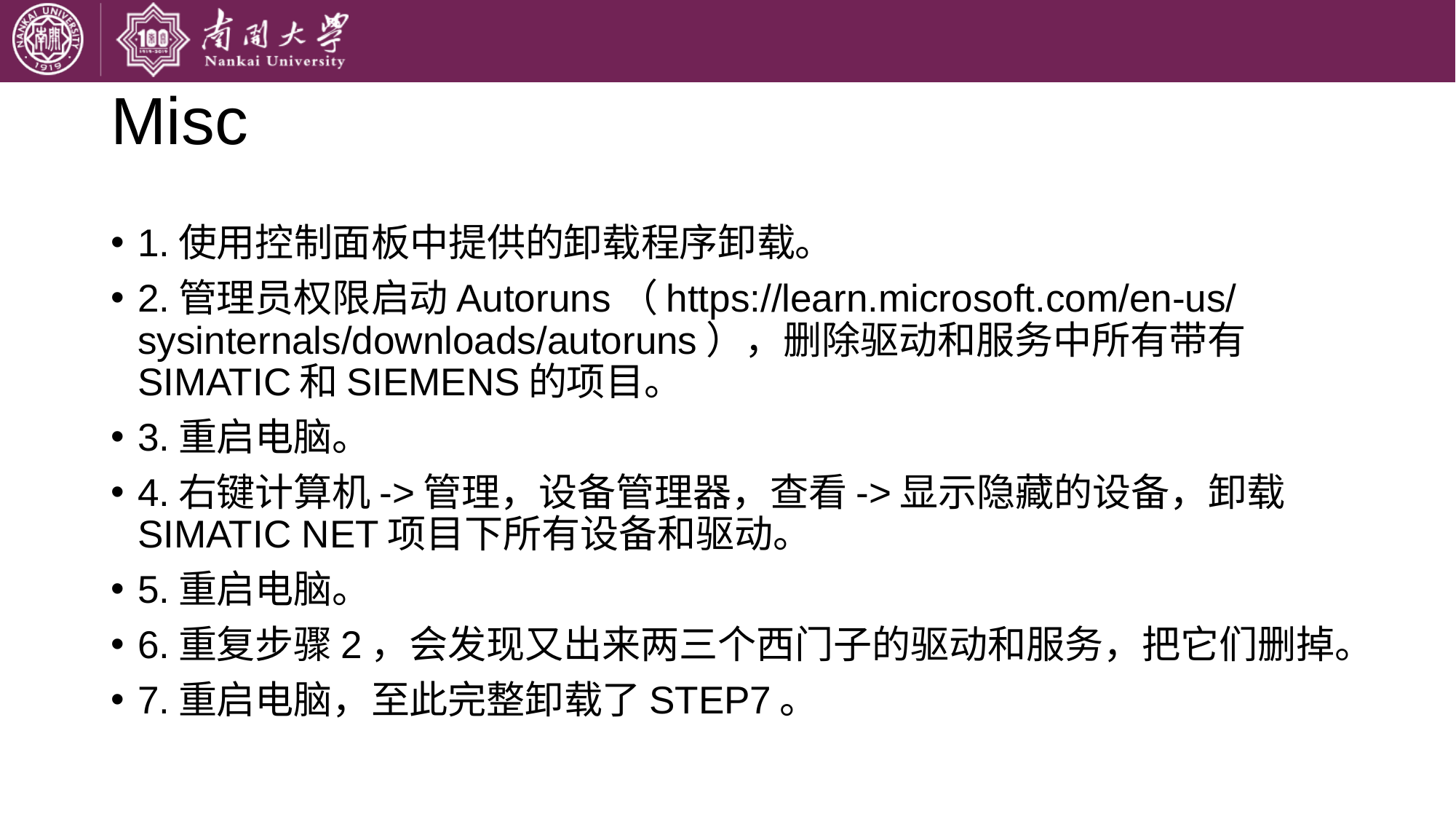

# Misc
1.使用控制面板中提供的卸载程序卸载。
2.管理员权限启动Autoruns（https://learn.microsoft.com/en-us/sysinternals/downloads/autoruns），删除驱动和服务中所有带有SIMATIC和SIEMENS的项目。
3.重启电脑。
4.右键计算机->管理，设备管理器，查看->显示隐藏的设备，卸载SIMATIC NET项目下所有设备和驱动。
5.重启电脑。
6.重复步骤2，会发现又出来两三个西门子的驱动和服务，把它们删掉。
7.重启电脑，至此完整卸载了STEP7。